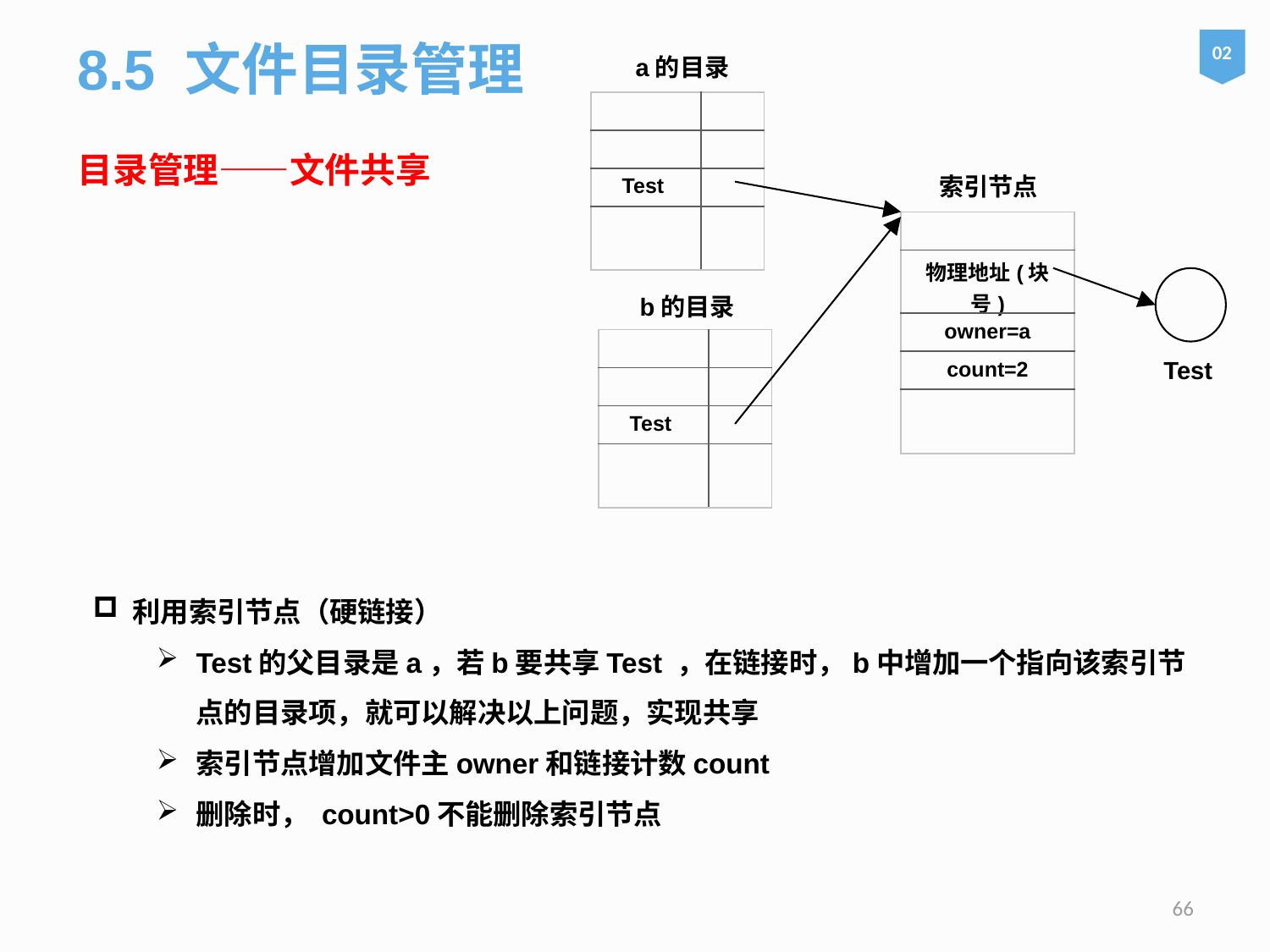

8.5 文件目录管理
02
a的目录
|  |  |
| --- | --- |
|  |  |
| Test |  |
|  |  |
目录管理——文件共享

索引节点
|  |
| --- |
| 物理地址(块号) |
| owner=a |
| count=2 |
|  |

b的目录
|  |  |
| --- | --- |
|  |  |
| Test |  |
|  |  |
Test
利用索引节点（硬链接）
Test的父目录是a，若b要共享Test ，在链接时，b中增加一个指向该索引节点的目录项，就可以解决以上问题，实现共享
索引节点增加文件主owner和链接计数count
删除时， count>0不能删除索引节点

66